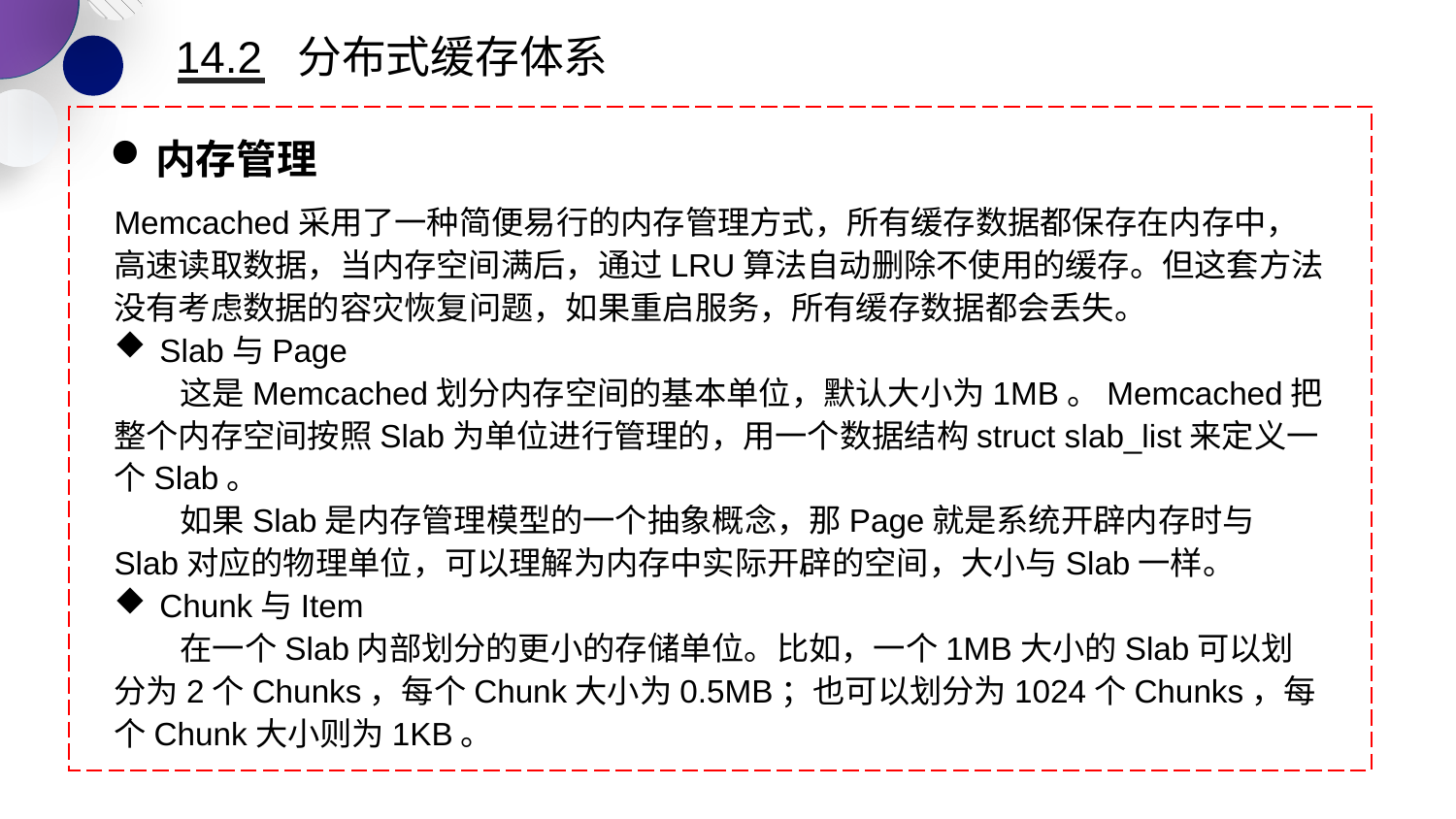

14.2  分布式缓存体系

内存管理
Memcached采用了一种简便易行的内存管理方式，所有缓存数据都保存在内存中，高速读取数据，当内存空间满后，通过LRU算法自动删除不使用的缓存。但这套方法没有考虑数据的容灾恢复问题，如果重启服务，所有缓存数据都会丢失。
Slab与Page
        这是Memcached划分内存空间的基本单位，默认大小为1MB。Memcached把整个内存空间按照Slab为单位进行管理的，用一个数据结构struct slab_list来定义一个Slab。
        如果Slab是内存管理模型的一个抽象概念，那Page就是系统开辟内存时与Slab对应的物理单位，可以理解为内存中实际开辟的空间，大小与Slab一样。
Chunk与Item
        在一个Slab内部划分的更小的存储单位。比如，一个1MB大小的Slab可以划分为2个Chunks，每个Chunk大小为0.5MB；也可以划分为1024个Chunks，每个Chunk大小则为1KB。